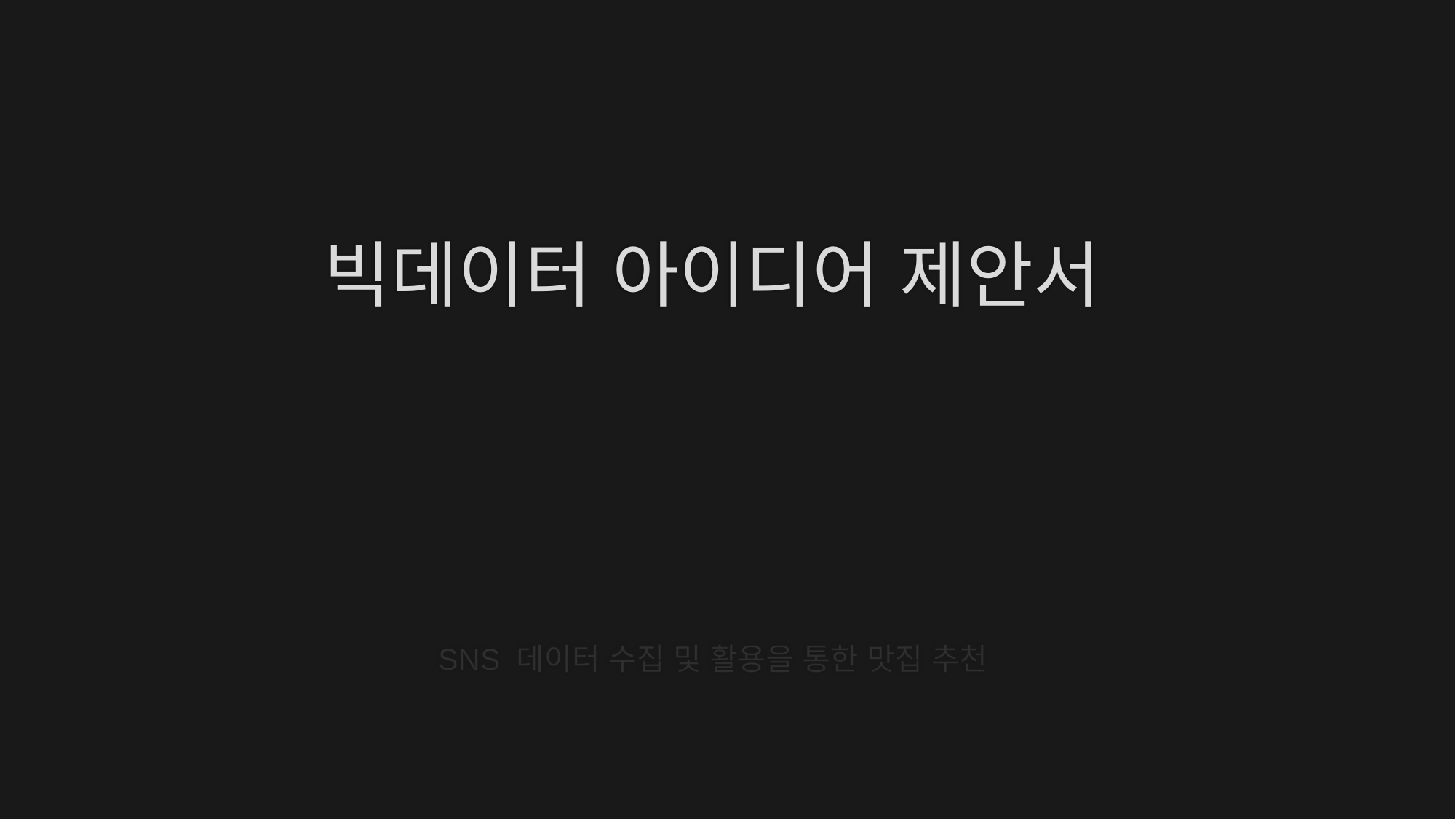

# 빅데이터 아이디어 제안서
SNS 데이터 수집 및 활용을 통한 맛집 추천